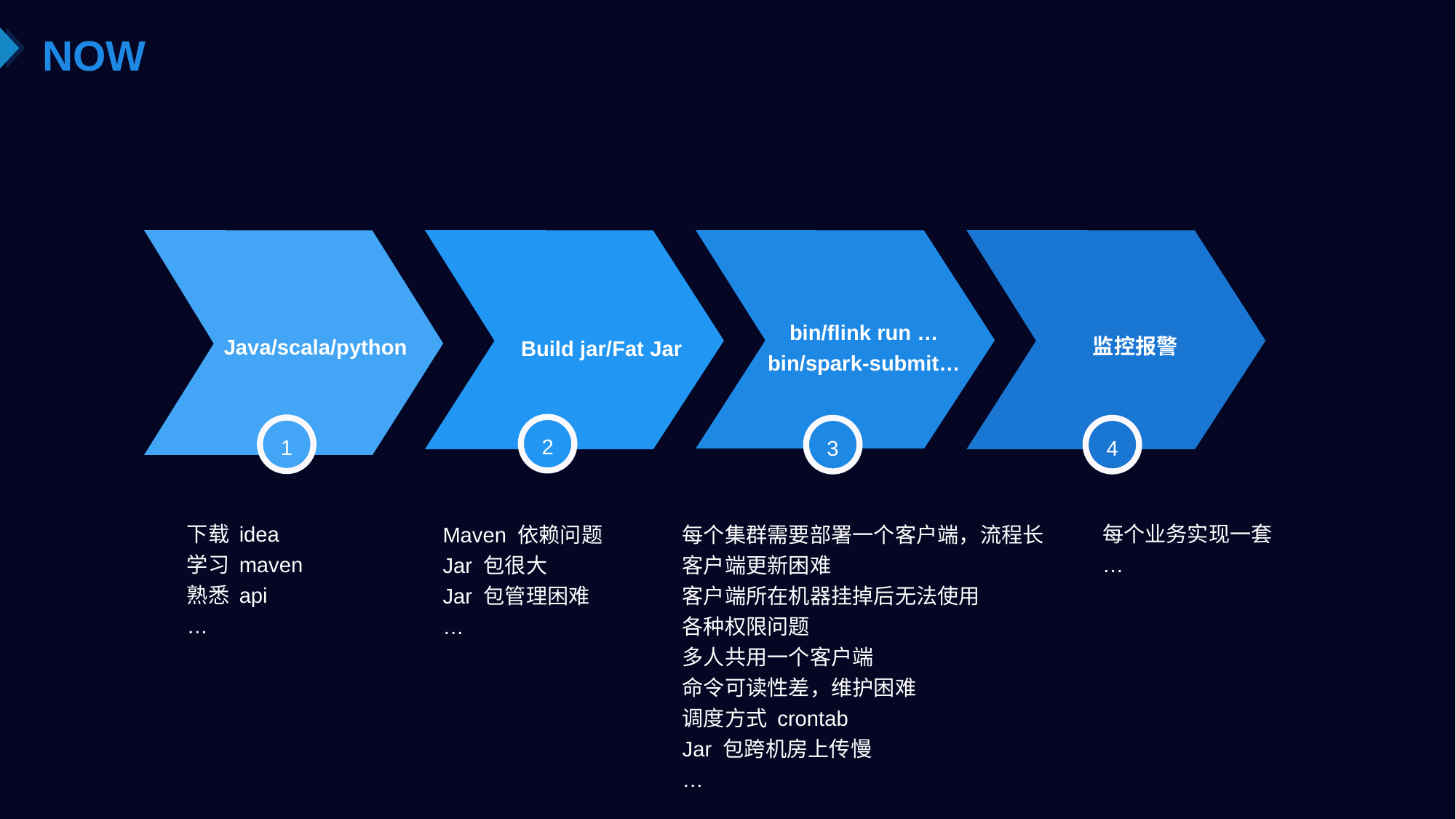

# NOW

bin/flink run …
bin/spark-submit…

Java/scala/python

监控报警
Build jar/Fat Jar

2

1

4

3
下载 idea
学习 maven
熟悉 api
…
每个业务实现一套
…
Maven 依赖问题
Jar 包很大
Jar 包管理困难
…
每个集群需要部署一个客户端，流程长
客户端更新困难
客户端所在机器挂掉后无法使用
各种权限问题
多人共用一个客户端
命令可读性差，维护困难
调度方式 crontab
Jar 包跨机房上传慢
…